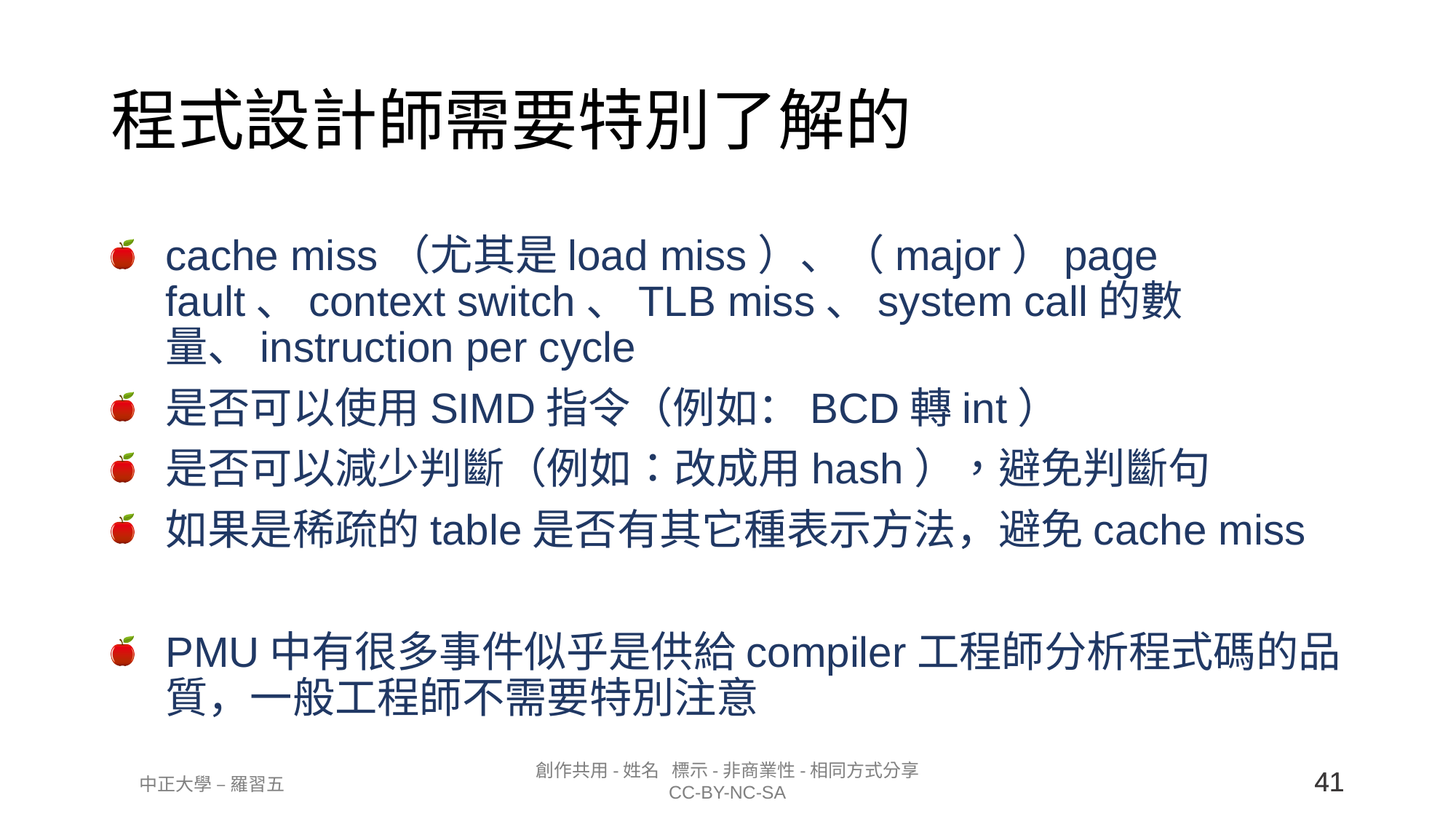

# 程式設計師需要特別了解的
cache miss（尤其是load miss）、（major）page fault、context switch、TLB miss、system call的數量、instruction per cycle
是否可以使用SIMD指令（例如：BCD轉int）
是否可以減少判斷（例如：改成用hash），避免判斷句
如果是稀疏的table是否有其它種表示方法，避免cache miss

PMU中有很多事件似乎是供給compiler工程師分析程式碼的品質，一般工程師不需要特別注意